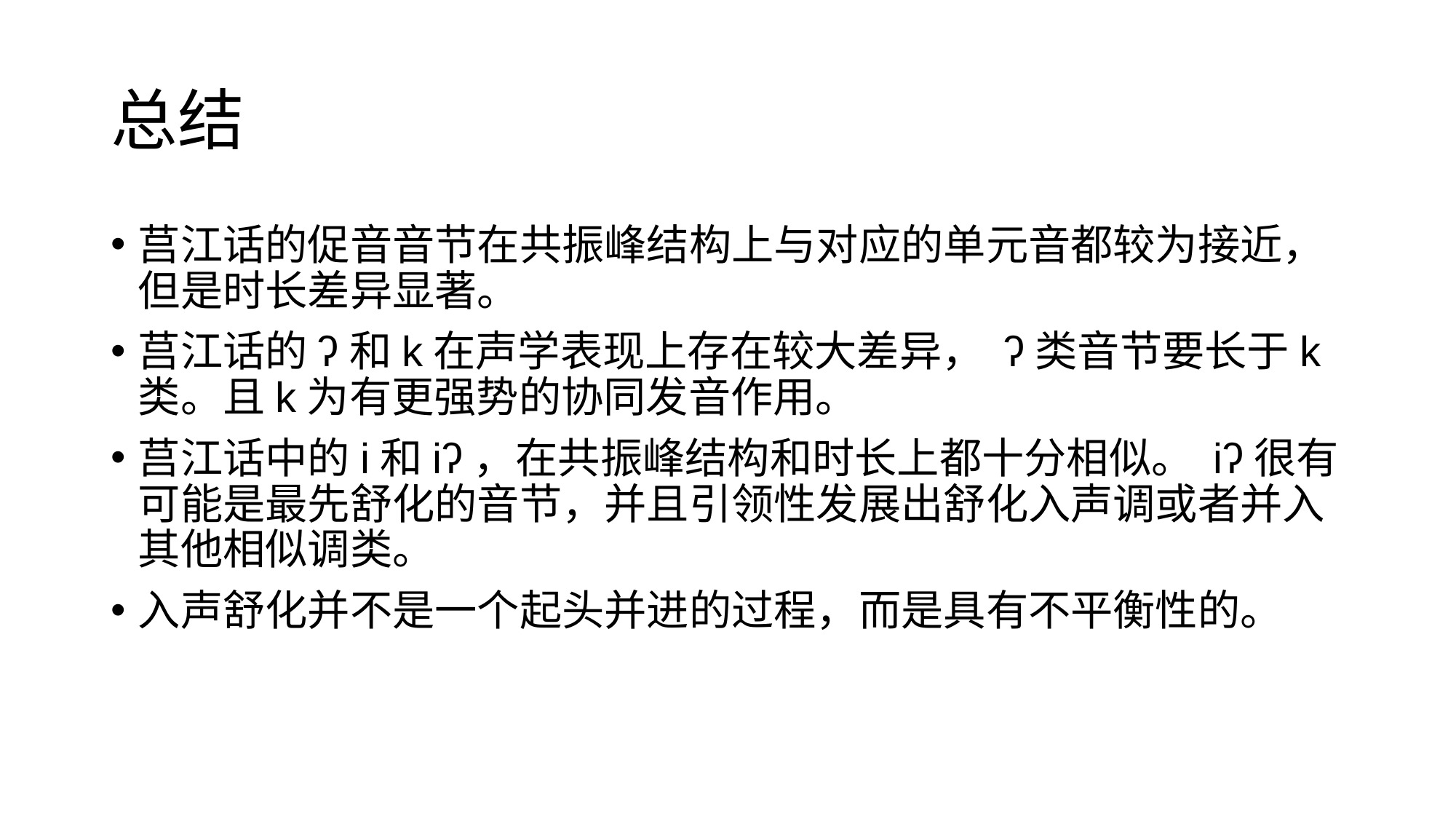

# 总结
莒江话的促音音节在共振峰结构上与对应的单元音都较为接近，但是时长差异显著。
莒江话的ʔ和k在声学表现上存在较大差异， ʔ类音节要长于k类。且k为有更强势的协同发音作用。
莒江话中的i和iʔ，在共振峰结构和时长上都十分相似。 iʔ很有可能是最先舒化的音节，并且引领性发展出舒化入声调或者并入其他相似调类。
入声舒化并不是一个起头并进的过程，而是具有不平衡性的。